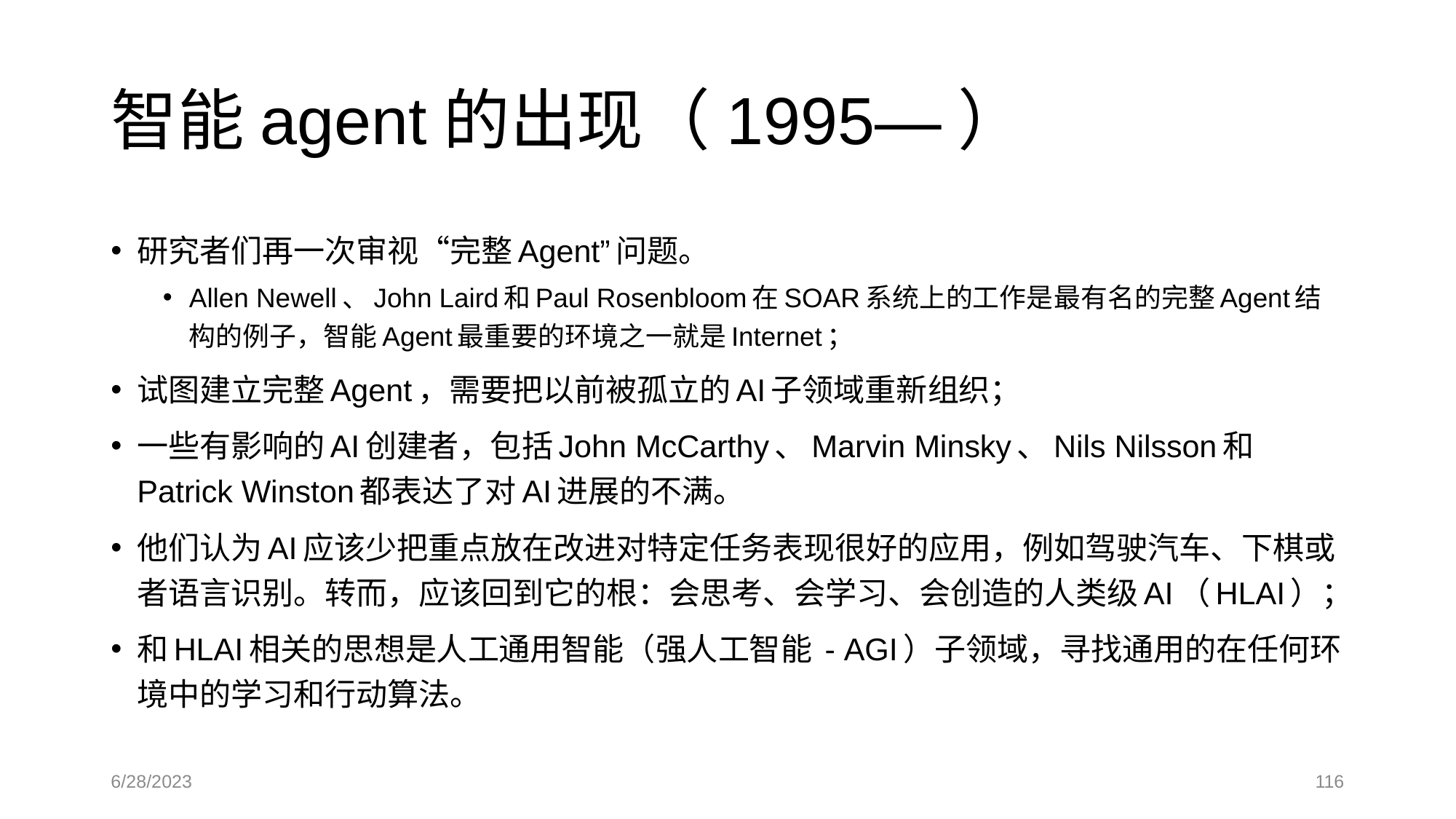

# 智能agent的出现（1995—）
研究者们再一次审视“完整Agent”问题。
Allen Newell、John Laird和Paul Rosenbloom在SOAR系统上的工作是最有名的完整Agent结构的例子，智能Agent最重要的环境之一就是Internet；
试图建立完整Agent，需要把以前被孤立的AI子领域重新组织；
一些有影响的AI创建者，包括John McCarthy、Marvin Minsky、Nils Nilsson和Patrick Winston都表达了对AI进展的不满。
他们认为AI应该少把重点放在改进对特定任务表现很好的应用，例如驾驶汽车、下棋或者语言识别。转而，应该回到它的根：会思考、会学习、会创造的人类级AI（HLAI）；
和HLAI相关的思想是人工通用智能（强人工智能 - AGI）子领域，寻找通用的在任何环境中的学习和行动算法。
6/28/2023
116